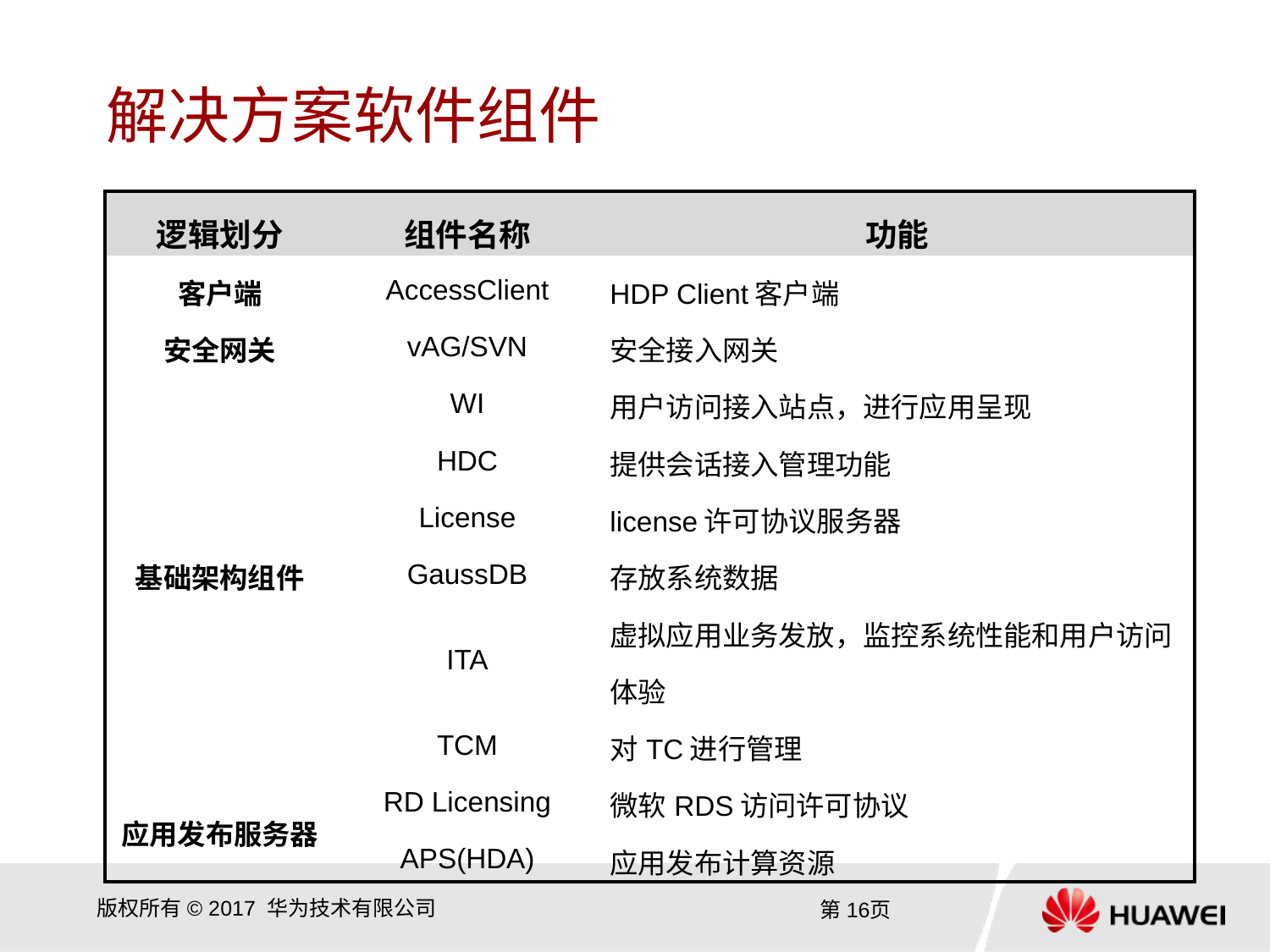

# 解决方案软件组件
| 逻辑划分 | 组件名称 | 功能 |
| --- | --- | --- |
| 客户端 | AccessClient | HDP Client客户端 |
| 安全网关 | vAG/SVN | 安全接入网关 |
| 基础架构组件 | WI | 用户访问接入站点，进行应用呈现 |
|  | HDC | 提供会话接入管理功能 |
|  | License | license许可协议服务器 |
|  | GaussDB | 存放系统数据 |
|  | ITA | 虚拟应用业务发放，监控系统性能和用户访问体验 |
|  | TCM | 对TC进行管理 |
| 应用发布服务器 | RD Licensing | 微软RDS访问许可协议 |
|  | APS(HDA) | 应用发布计算资源 |